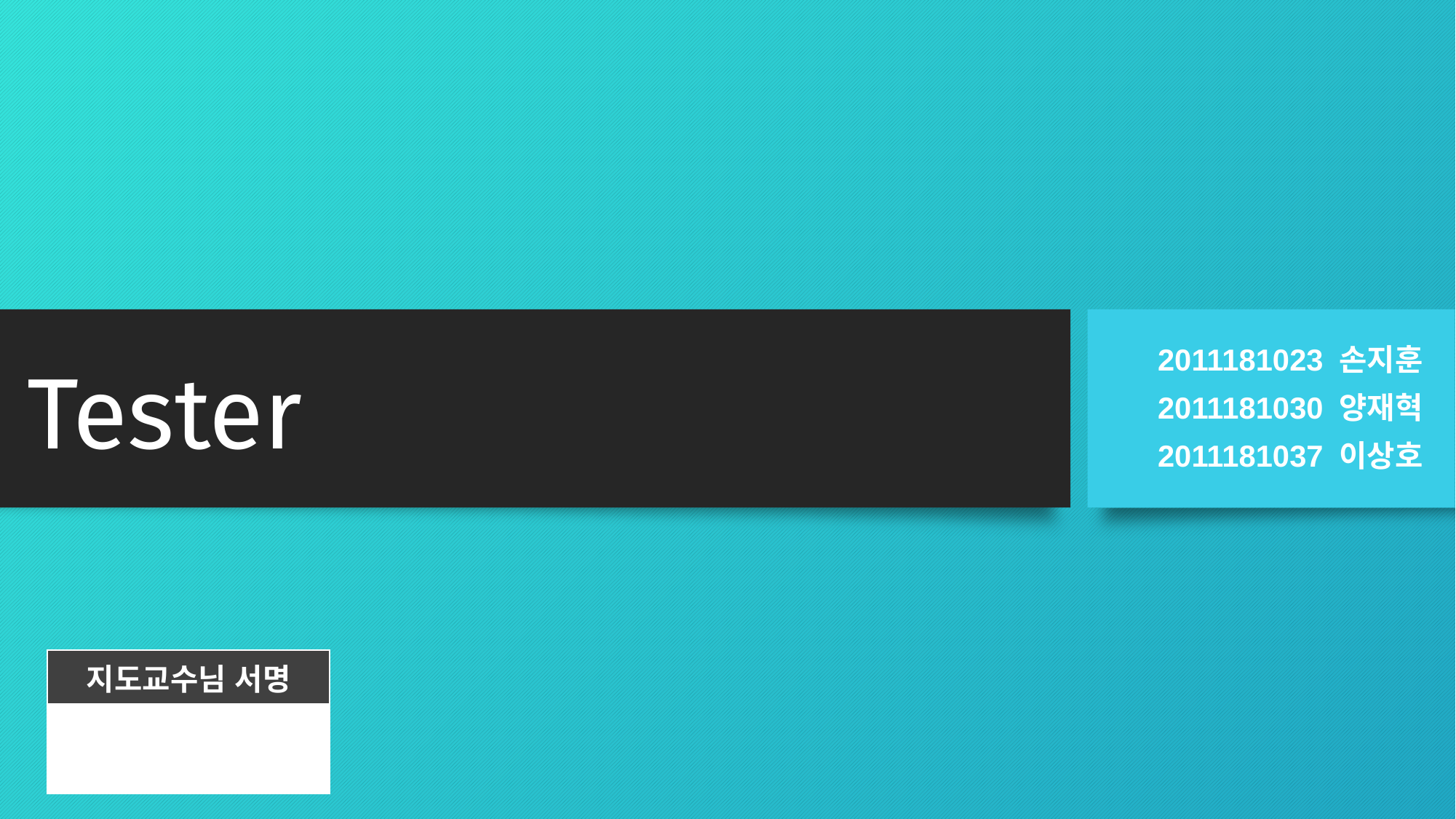

# Tester
2011181023 손지훈
2011181030 양재혁
2011181037 이상호
| 지도교수님 서명 |
| --- |
|  |